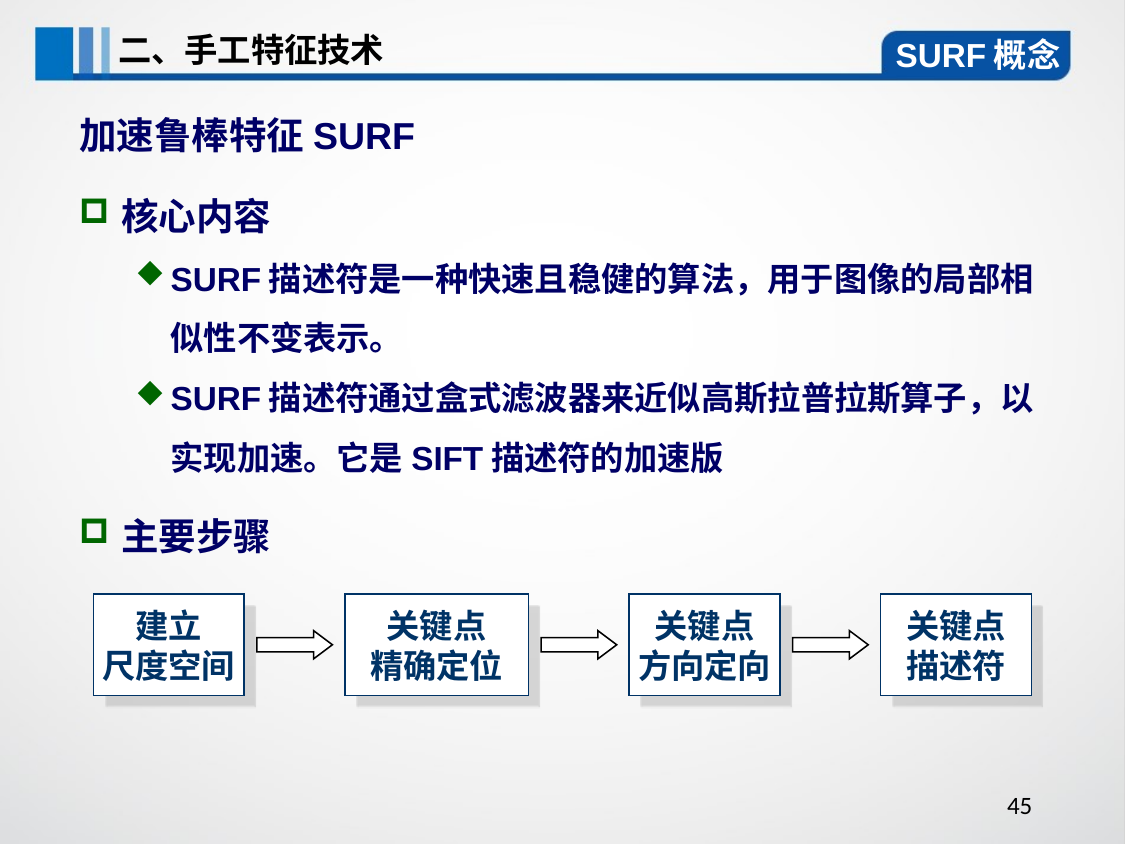

二、手工特征技术
SURF概念
加速鲁棒特征SURF
核心内容
SURF描述符是一种快速且稳健的算法，用于图像的局部相似性不变表示。
SURF描述符通过盒式滤波器来近似高斯拉普拉斯算子，以实现加速。它是SIFT描述符的加速版

主要步骤
建立
尺度空间
关键点
精确定位
关键点
方向定向
关键点
描述符

45